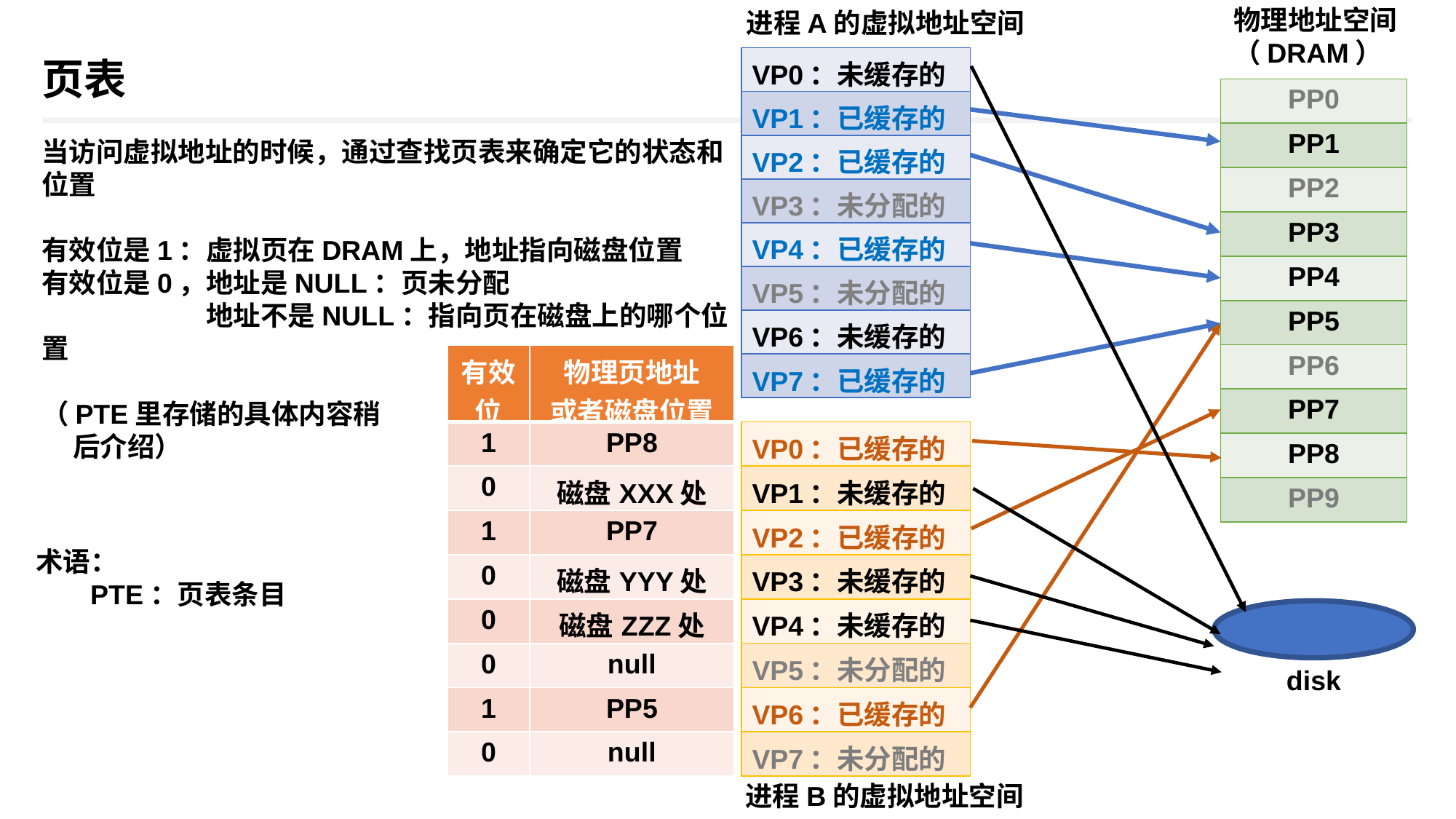

物理地址空间
（DRAM）
进程A的虚拟地址空间
页表
| VP0：未缓存的 |
| --- |
| VP1：已缓存的 |
| VP2：已缓存的 |
| VP3：未分配的 |
| VP4：已缓存的 |
| VP5：未分配的 |
| VP6：未缓存的 |
| VP7：已缓存的 |
| PP0 |
| --- |
| PP1 |
| PP2 |
| PP3 |
| PP4 |
| PP5 |
| PP6 |
| PP7 |
| PP8 |
| PP9 |
当访问虚拟地址的时候，通过查找页表来确定它的状态和位置

有效位是1：虚拟页在DRAM上，地址指向磁盘位置
有效位是0，地址是NULL：页未分配
有效位是0，地址不是NULL：指向页在磁盘上的哪个位置

（PTE里存储的具体内容稍
    后介绍）
| 有效位 | 物理页地址 或者磁盘位置 |
| --- | --- |
| 1 | PP8 |
| 0 | 磁盘XXX处 |
| 1 | PP7 |
| 0 | 磁盘YYY处 |
| 0 | 磁盘ZZZ处 |
| 0 | null |
| 1 | PP5 |
| 0 | null |
| VP0：已缓存的 |
| --- |
| VP1：未缓存的 |
| VP2：已缓存的 |
| VP3：未缓存的 |
| VP4：未缓存的 |
| VP5：未分配的 |
| VP6：已缓存的 |
| VP7：未分配的 |
术语：
PTE：页表条目

disk
进程B的虚拟地址空间